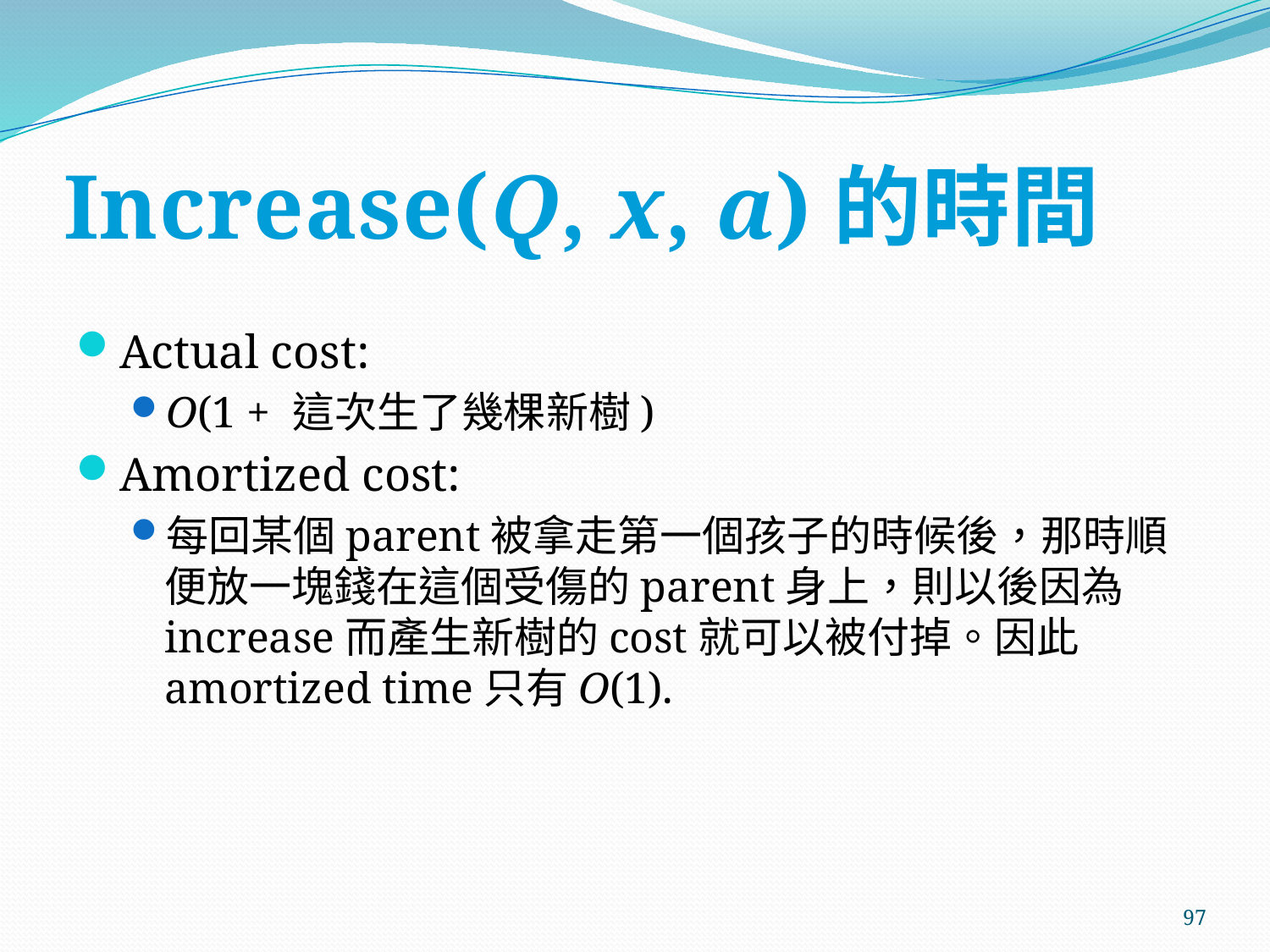

# Increase(Q, x, a)的時間
Actual cost:
O(1 + 這次生了幾棵新樹)
Amortized cost:
每回某個parent被拿走第一個孩子的時候後，那時順便放一塊錢在這個受傷的parent身上，則以後因為increase而產生新樹的cost就可以被付掉。因此amortized time只有O(1).
97